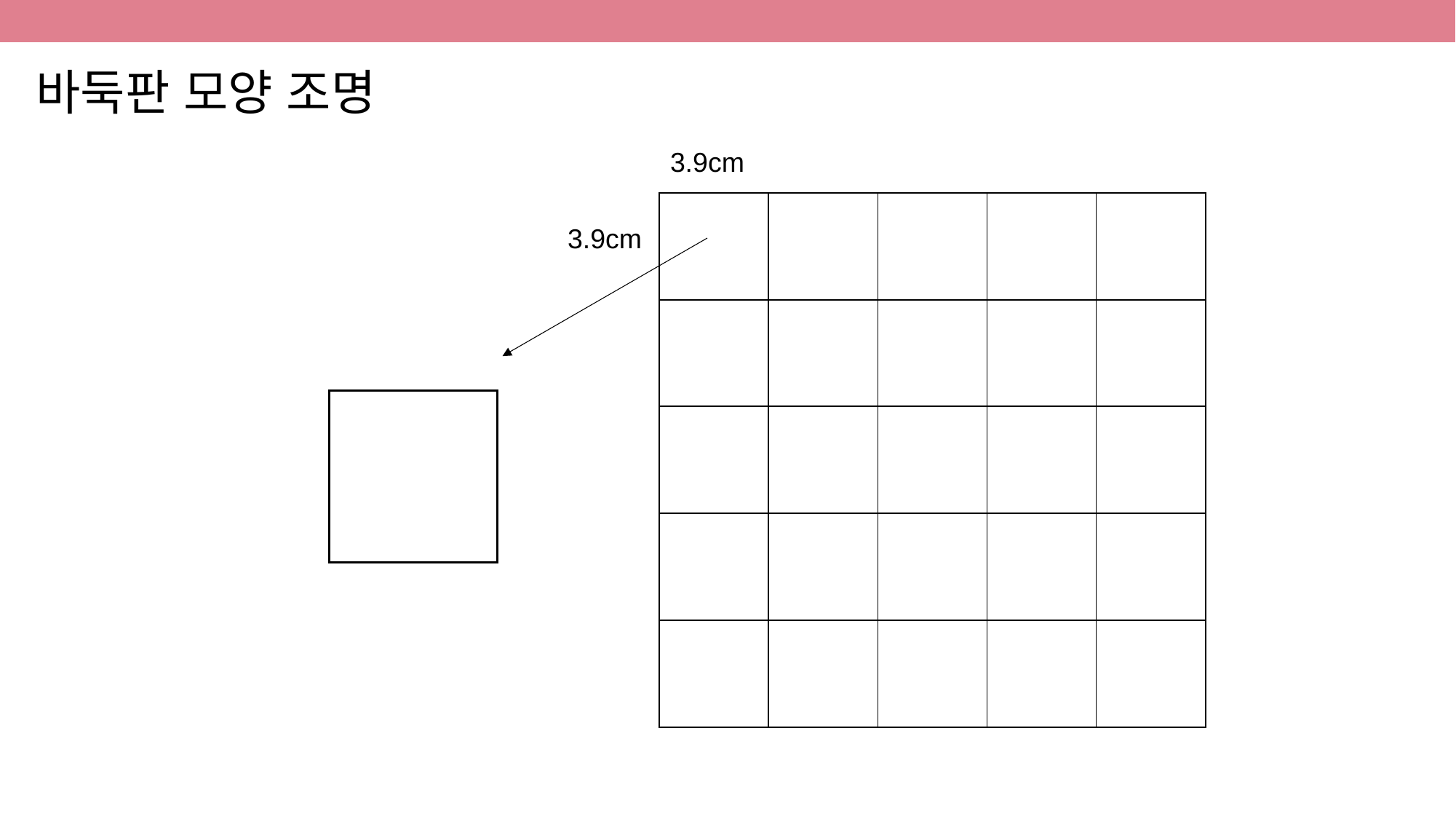

바둑판 모양 조명
3.9cm
|  |  |  |  |  |
| --- | --- | --- | --- | --- |
|  |  |  |  |  |
|  |  |  |  |  |
|  |  |  |  |  |
|  |  |  |  |  |
3.9cm